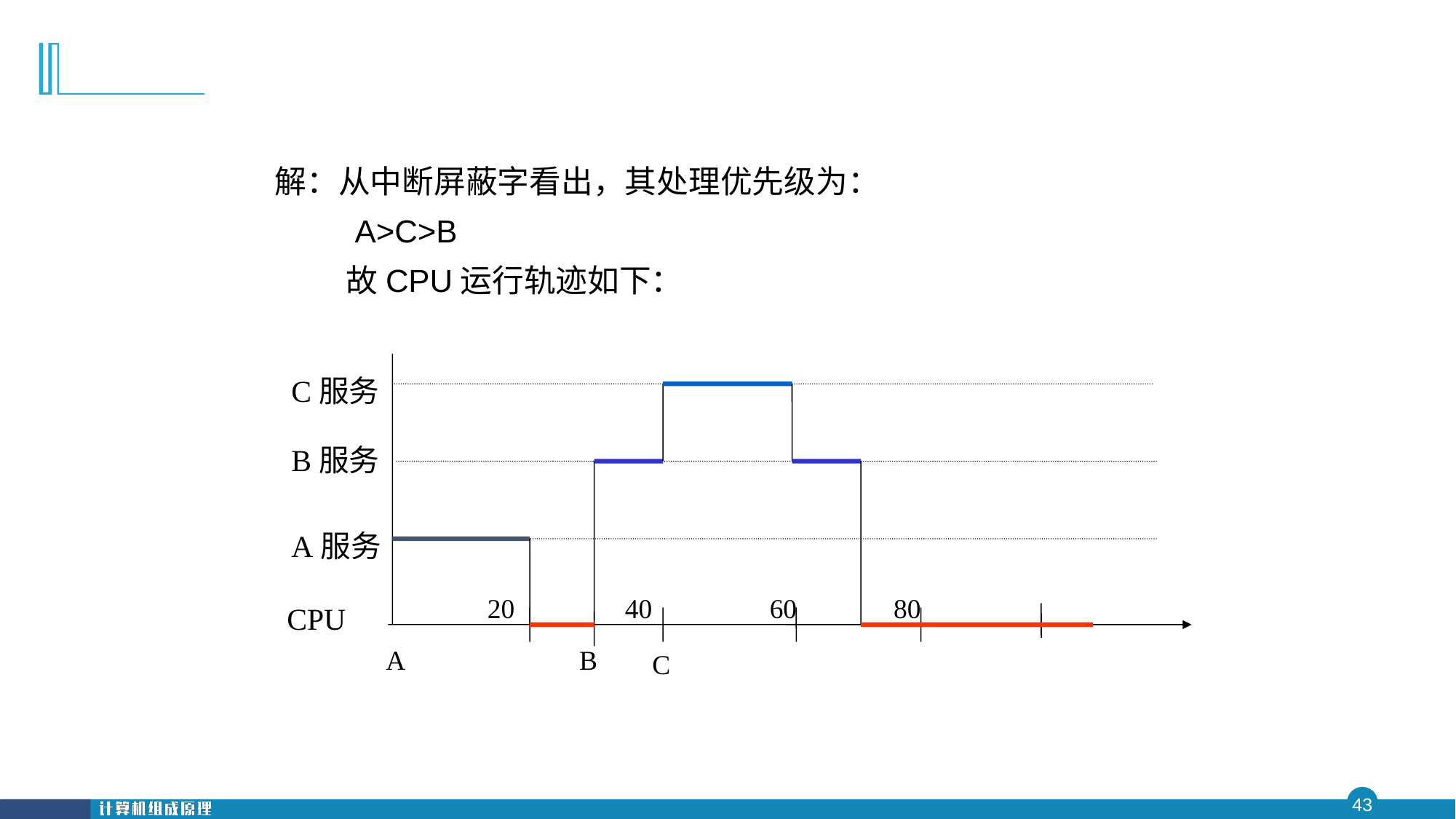

解：从中断屏蔽字看出，其处理优先级为：
         A>C>B
         故CPU运行轨迹如下：

C服务

B服务

A服务

 20                40                 60              80
CPU

A
B

C